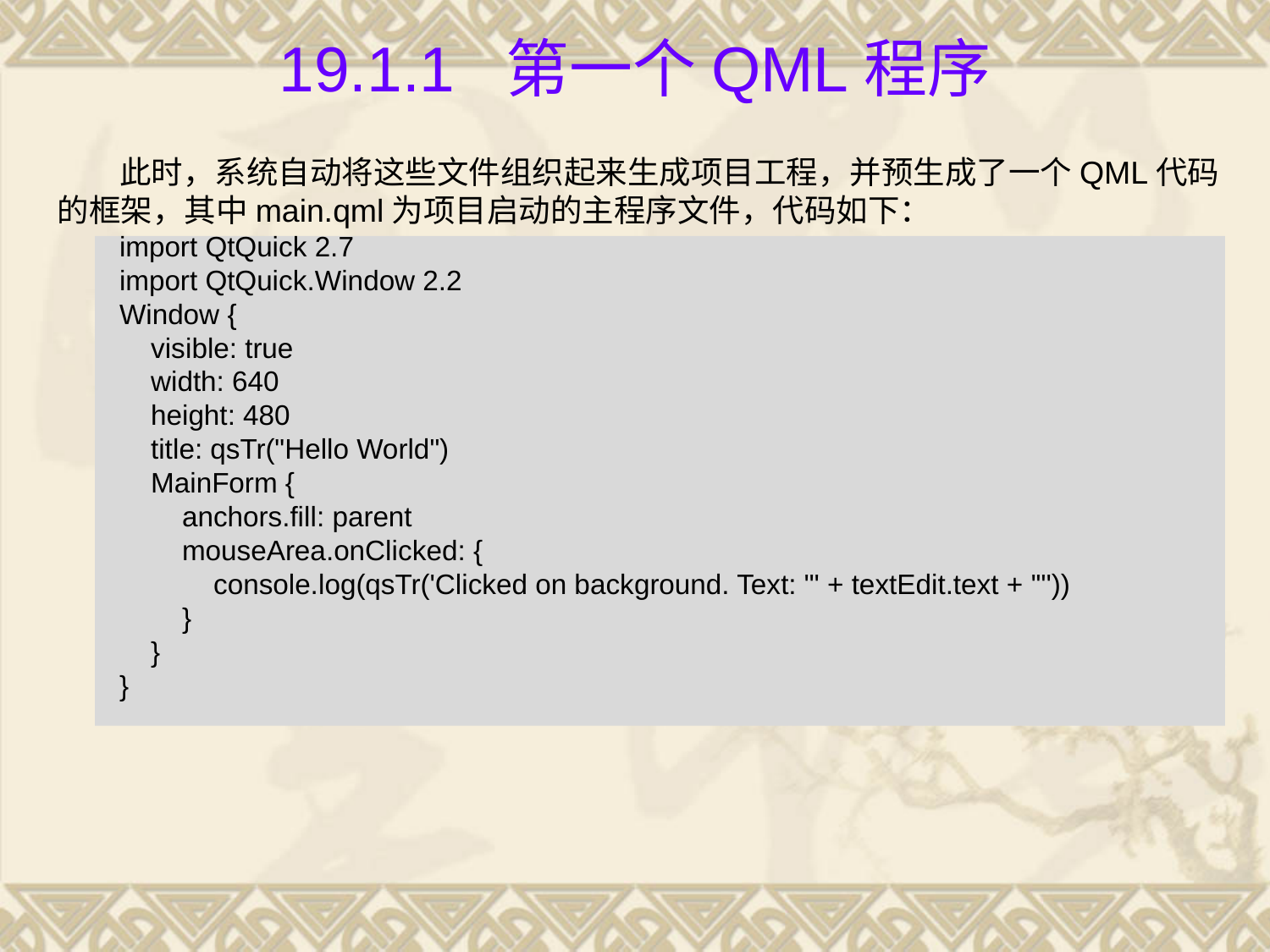

# 19.1.1  第一个QML程序
此时，系统自动将这些文件组织起来生成项目工程，并预生成了一个QML代码的框架，其中main.qml为项目启动的主程序文件，代码如下：
import QtQuick 2.7
import QtQuick.Window 2.2
Window {
    visible: true
    width: 640
    height: 480
    title: qsTr("Hello World")
    MainForm {
        anchors.fill: parent
        mouseArea.onClicked: {
            console.log(qsTr('Clicked on background. Text: "' + textEdit.text + '"'))
        }
    }
}